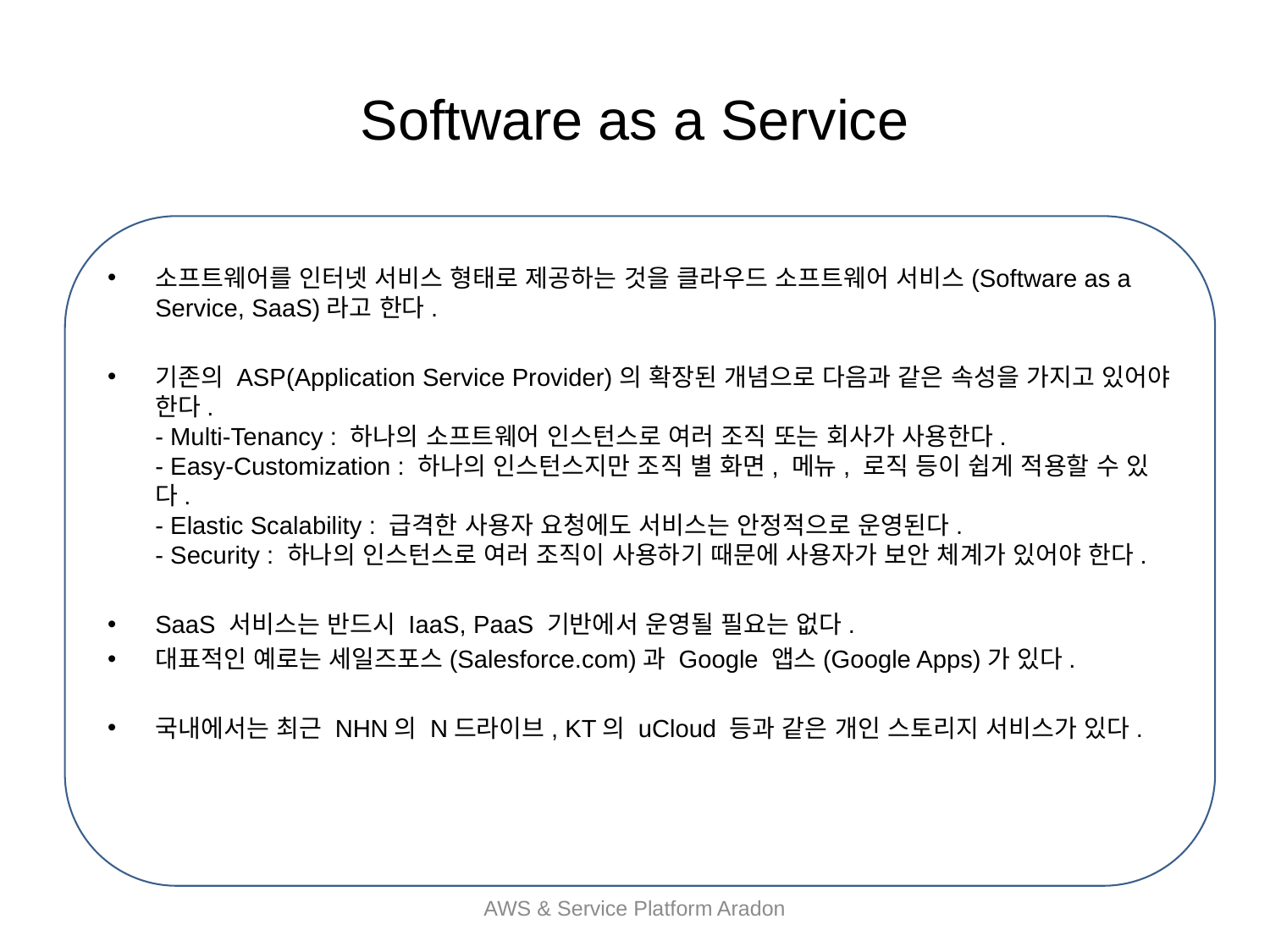

# Software as a Service

소프트웨어를 인터넷 서비스 형태로 제공하는 것을 클라우드 소프트웨어 서비스(Software as a Service, SaaS)라고 한다.

기존의 ASP(Application Service Provider)의 확장된 개념으로 다음과 같은 속성을 가지고 있어야 한다.
- Multi-Tenancy : 하나의 소프트웨어 인스턴스로 여러 조직 또는 회사가 사용한다.
- Easy-Customization : 하나의 인스턴스지만 조직 별 화면, 메뉴, 로직 등이 쉽게 적용할 수 있다.
- Elastic Scalability : 급격한 사용자 요청에도 서비스는 안정적으로 운영된다.
- Security : 하나의 인스턴스로 여러 조직이 사용하기 때문에 사용자가 보안 체계가 있어야 한다.

SaaS 서비스는 반드시 IaaS, PaaS 기반에서 운영될 필요는 없다.
대표적인 예로는 세일즈포스(Salesforce.com)과 Google 앱스(Google Apps)가 있다.

국내에서는 최근 NHN의 N드라이브, KT의 uCloud 등과 같은 개인 스토리지 서비스가 있다.
AWS & Service Platform Aradon